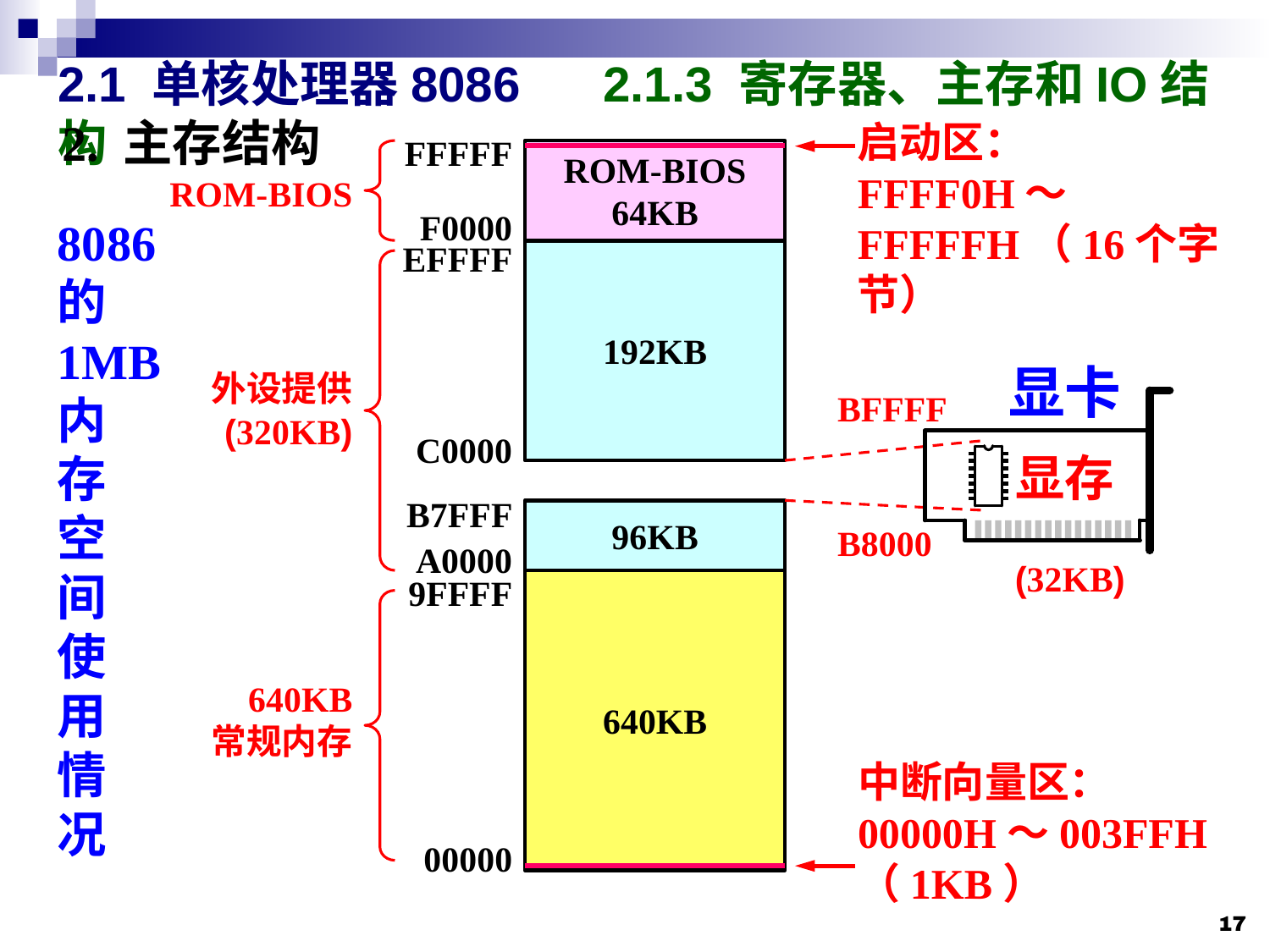

# 2.1 单核处理器8086      2.1.3 寄存器、主存和IO结构
2. 主存结构
启动区：
FFFF0H～FFFFFH（16个字节）
FFFFF

ROM-BIOS
64KB
ROM-BIOS
F0000
8086 的 1MB内
存
空
间
使
用
情
况
EFFFF
192KB

显卡
外设提供
(320KB)
BFFFF

C0000
显存
B7FFF
96KB
B8000
A0000
(32KB)
9FFFF
640KB

640KB
常规内存
中断向量区：
00000H～003FFH
（1KB）
00000
17